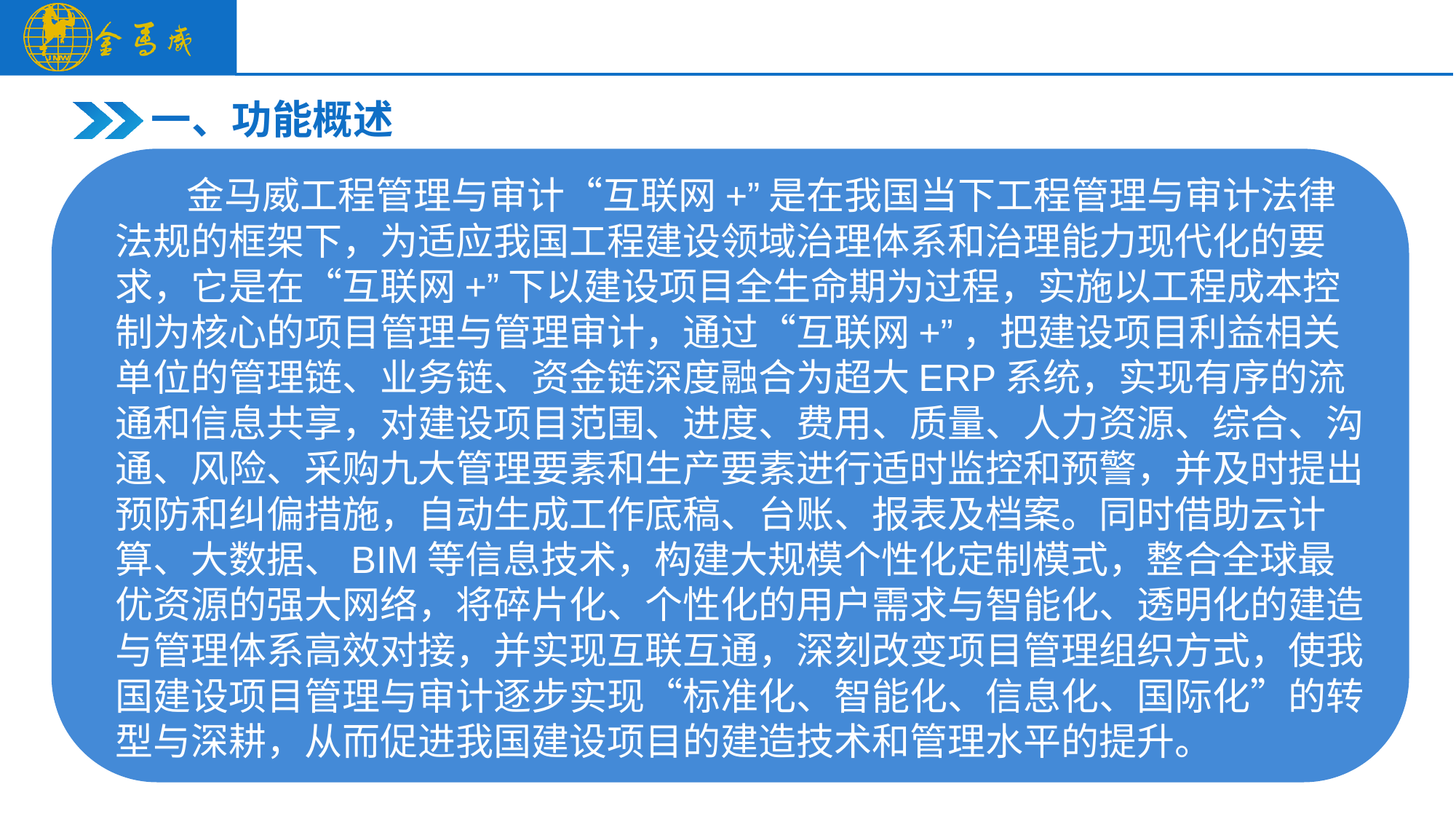

一、功能概述

         金马威工程管理与审计“互联网+”是在我国当下工程管理与审计法律法规的框架下，为适应我国工程建设领域治理体系和治理能力现代化的要求，它是在“互联网+”下以建设项目全生命期为过程，实施以工程成本控制为核心的项目管理与管理审计，通过“互联网+”，把建设项目利益相关单位的管理链、业务链、资金链深度融合为超大ERP系统，实现有序的流通和信息共享，对建设项目范围、进度、费用、质量、人力资源、综合、沟通、风险、采购九大管理要素和生产要素进行适时监控和预警，并及时提出预防和纠偏措施，自动生成工作底稿、台账、报表及档案。同时借助云计算、大数据、BIM等信息技术，构建大规模个性化定制模式，整合全球最优资源的强大网络，将碎片化、个性化的用户需求与智能化、透明化的建造与管理体系高效对接，并实现互联互通，深刻改变项目管理组织方式，使我国建设项目管理与审计逐步实现“标准化、智能化、信息化、国际化”的转型与深耕，从而促进我国建设项目的建造技术和管理水平的提升。